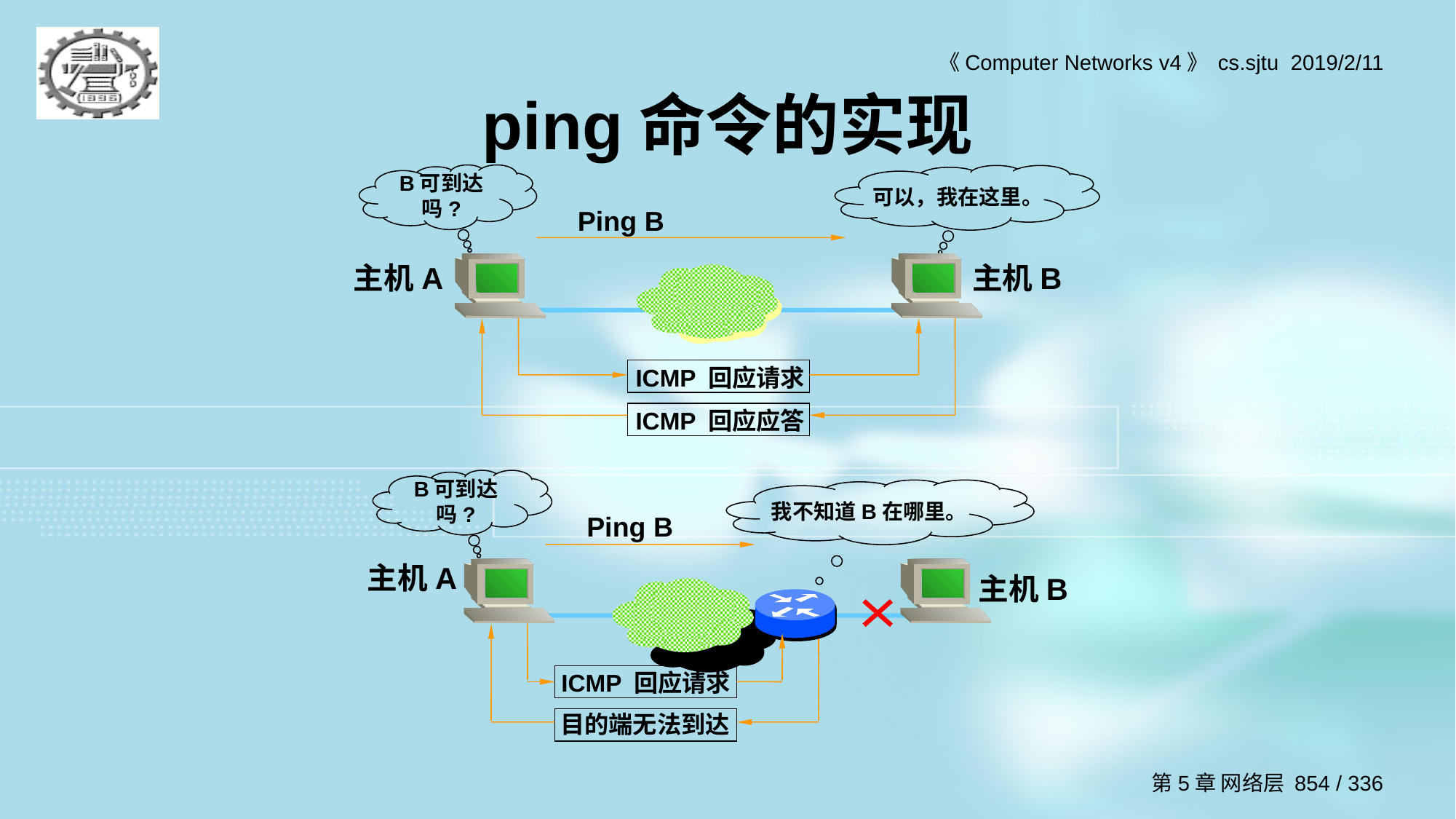

# ping命令的实现
B可到达吗?
可以，我在这里。
Ping B

主机A
主机B

ICMP 回应请求

ICMP 回应应答

B可到达吗?
我不知道B在哪里。
Ping B

主机A

主机B

ICMP 回应请求

目的端无法到达